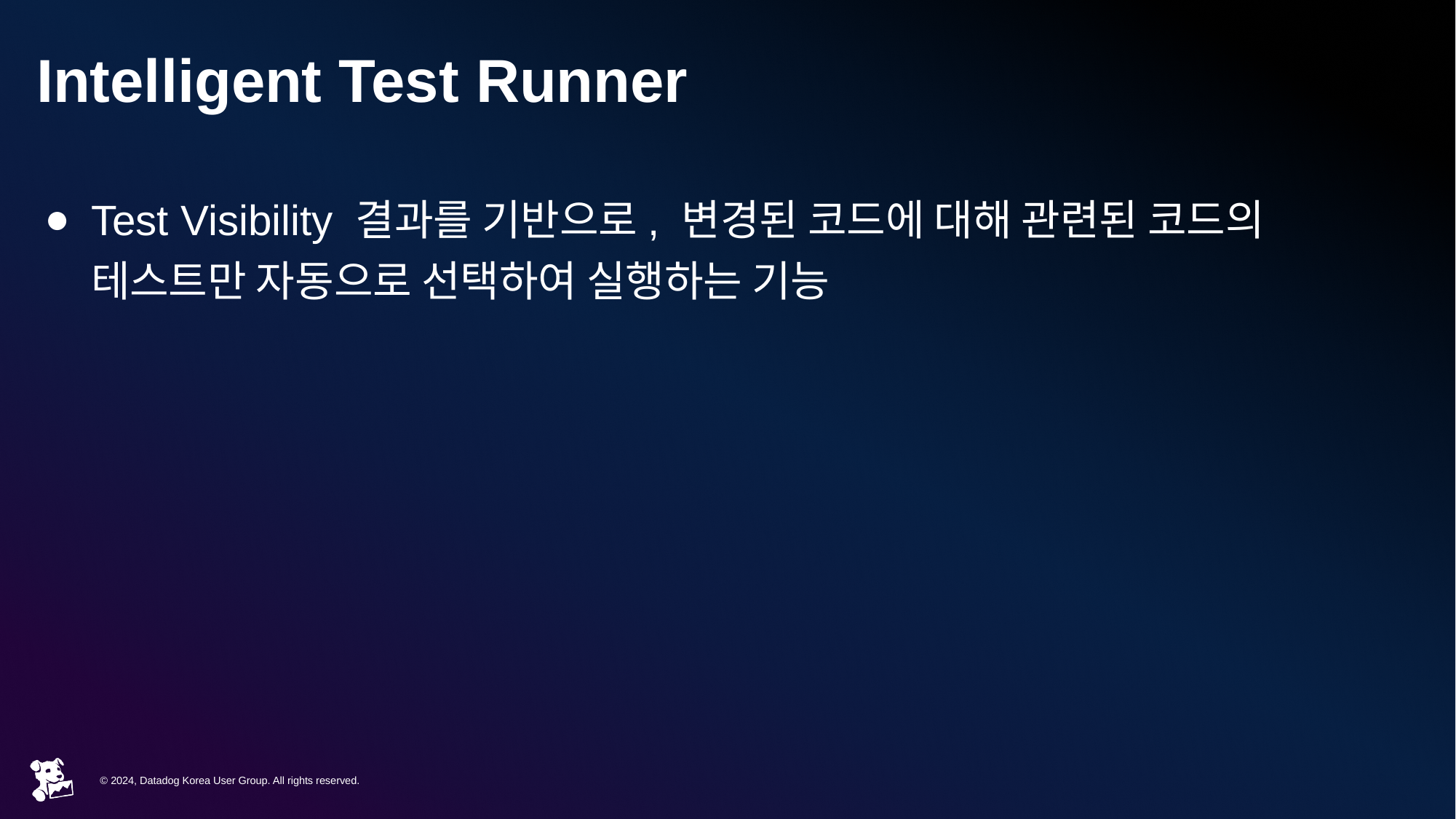

# Intelligent Test Runner
Test Visibility 결과를 기반으로, 변경된 코드에 대해 관련된 코드의 테스트만 자동으로 선택하여 실행하는 기능